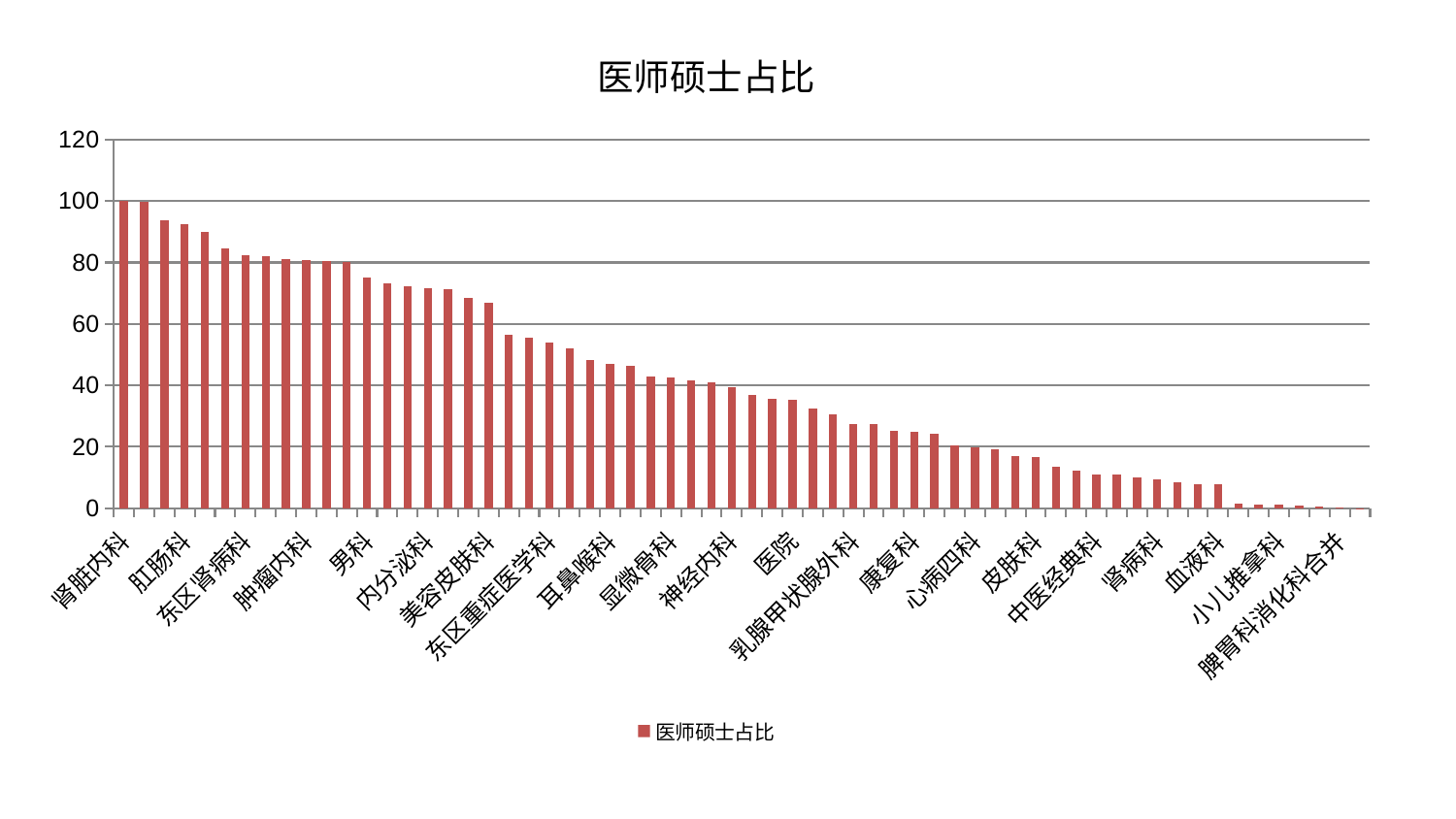

### Chart: 医师硕士占比

| Category | 医师硕士占比 |
|---|---|
| 肾脏内科 | 100.0 |
| 关节骨科 | 99.62822891232554 |
| 产科 | 93.88765801013476 |
| 肛肠科 | 92.51028011190198 |
| 泌尿外科 | 90.11203297767122 |
| 综合内科 | 84.66590985558142 |
| 东区肾病科 | 82.31490195702798 |
| 妇二科 | 81.9725529895518 |
| 中医外治中心 | 81.1870517124461 |
| 肿瘤内科 | 80.72406590965889 |
| 口腔科 | 80.60179831395264 |
| 妇科 | 80.05143277052936 |
| 男科 | 75.17495604256214 |
| 运动损伤骨科 | 73.34417441996143 |
| 心病三科 | 72.26249853241083 |
| 内分泌科 | 71.74202867486203 |
| 脑病二科 | 71.44349949685108 |
| 治未病中心 | 68.37202631698392 |
| 美容皮肤科 | 66.9383742620961 |
| 针灸科 | 56.583952169034625 |
| 眼科 | 55.686716578476954 |
| 东区重症医学科 | 53.92687494798603 |
| 周围血管科 | 52.105994507896966 |
| 肝胆外科 | 48.3151881580041 |
| 耳鼻喉科 | 46.930083216397016 |
| 心血管内科 | 46.40861433478222 |
| 老年医学科 | 42.79539649770246 |
| 显微骨科 | 42.65506564815735 |
| 呼吸内科 | 41.60381688373665 |
| 风湿病科 | 41.12516200566461 |
| 神经内科 | 39.53156869497821 |
| 妇科妇二科合并 | 36.88902440959512 |
| 脾胃病科 | 35.55359579984326 |
| 医院 | 35.25369257496877 |
| 微创骨科 | 32.38666507414453 |
| 心病二科 | 30.68819041421534 |
| 乳腺甲状腺外科 | 27.525838627640024 |
| 小儿骨科 | 27.267555126183172 |
| 创伤骨科 | 25.214026647196455 |
| 康复科 | 24.937026995535042 |
| 肝病科 | 24.18343313418643 |
| 脑病三科 | 20.406255503819043 |
| 心病四科 | 19.738509673161136 |
| 推拿科 | 19.30781731958874 |
| 胸外科 | 17.0809647808643 |
| 皮肤科 | 16.689928621306304 |
| 心病一科 | 13.375233327721697 |
| 脑病一科 | 12.163267035730113 |
| 中医经典科 | 11.132831952462714 |
| 普通外科 | 11.025975087974908 |
| 神经外科 | 10.165155827819136 |
| 肾病科 | 9.529757586593124 |
| 身心医学科 | 8.534007705083118 |
| 骨科 | 7.87200555394992 |
| 血液科 | 7.773584809117176 |
| 重症医学科 | 1.6290070052063579 |
| 脊柱骨科 | 1.3335330853169378 |
| 小儿推拿科 | 1.2905329594831851 |
| 儿科 | 0.786772995330892 |
| 消化内科 | 0.5302571163399259 |
| 脾胃科消化科合并 | 0.19948922757024318 |
| 西区重症医学科 | 0.05859783576676684 |
230